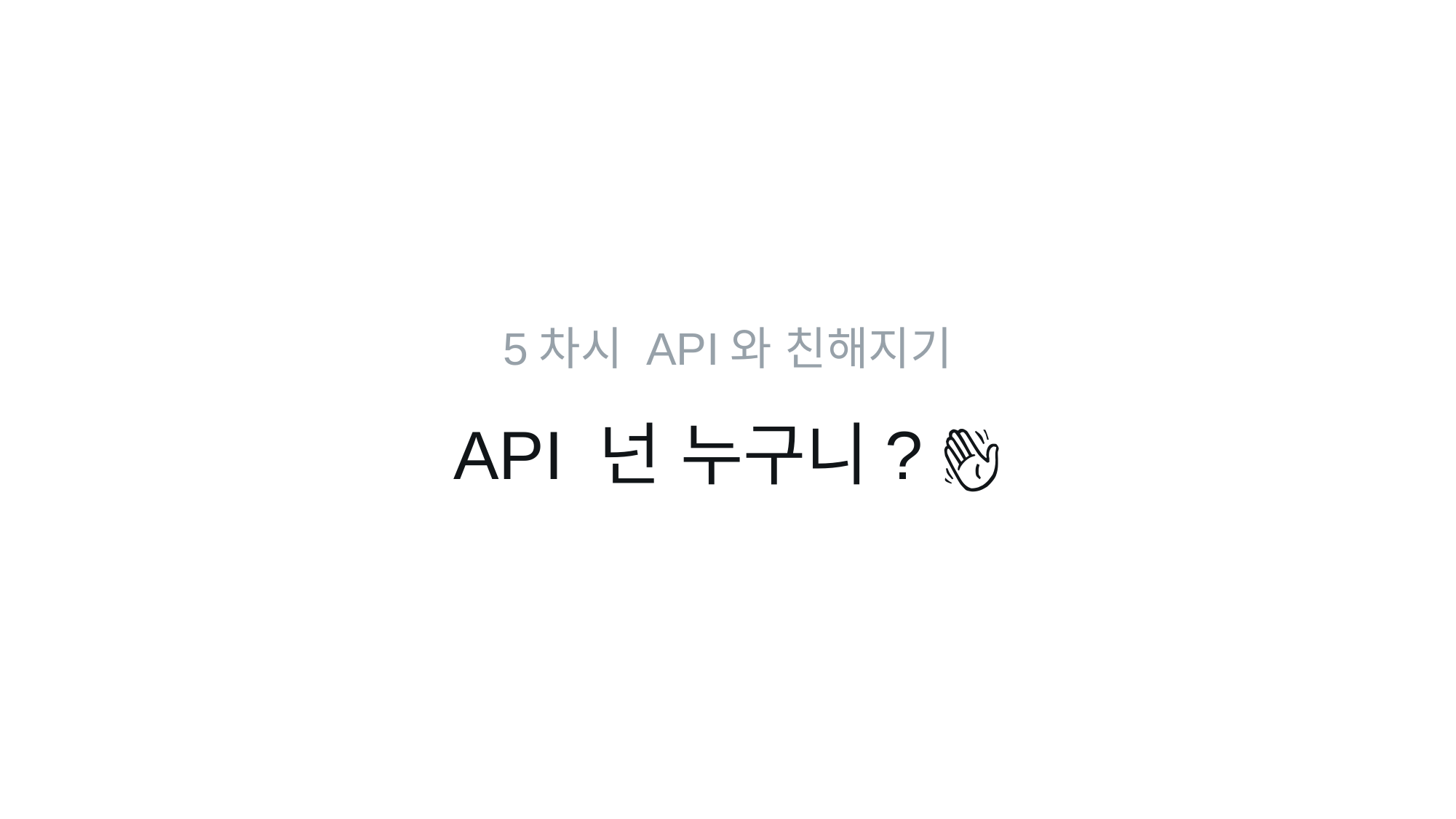

5차시 API와 친해지기
API 넌 누구니? 👋